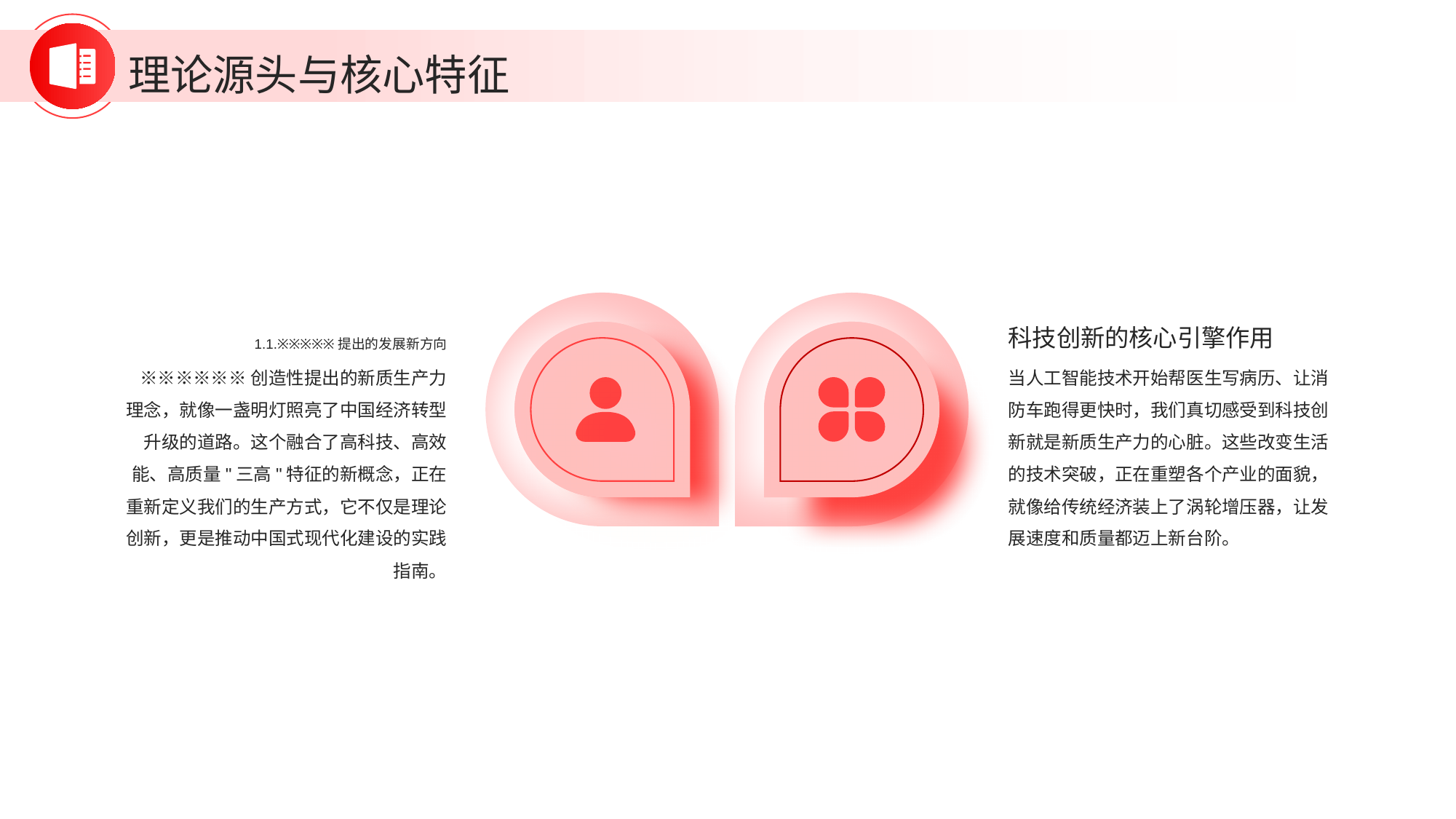

理论源头与核心特征

1.1.※※※※※提出的发展新方向
科技创新的核心引擎作用

※※※※※※创造性提出的新质生产力理念，就像一盏明灯照亮了中国经济转型升级的道路。这个融合了高科技、高效能、高质量"三高"特征的新概念，正在重新定义我们的生产方式，它不仅是理论创新，更是推动中国式现代化建设的实践指南。
当人工智能技术开始帮医生写病历、让消防车跑得更快时，我们真切感受到科技创新就是新质生产力的心脏。这些改变生活的技术突破，正在重塑各个产业的面貌，就像给传统经济装上了涡轮增压器，让发展速度和质量都迈上新台阶。